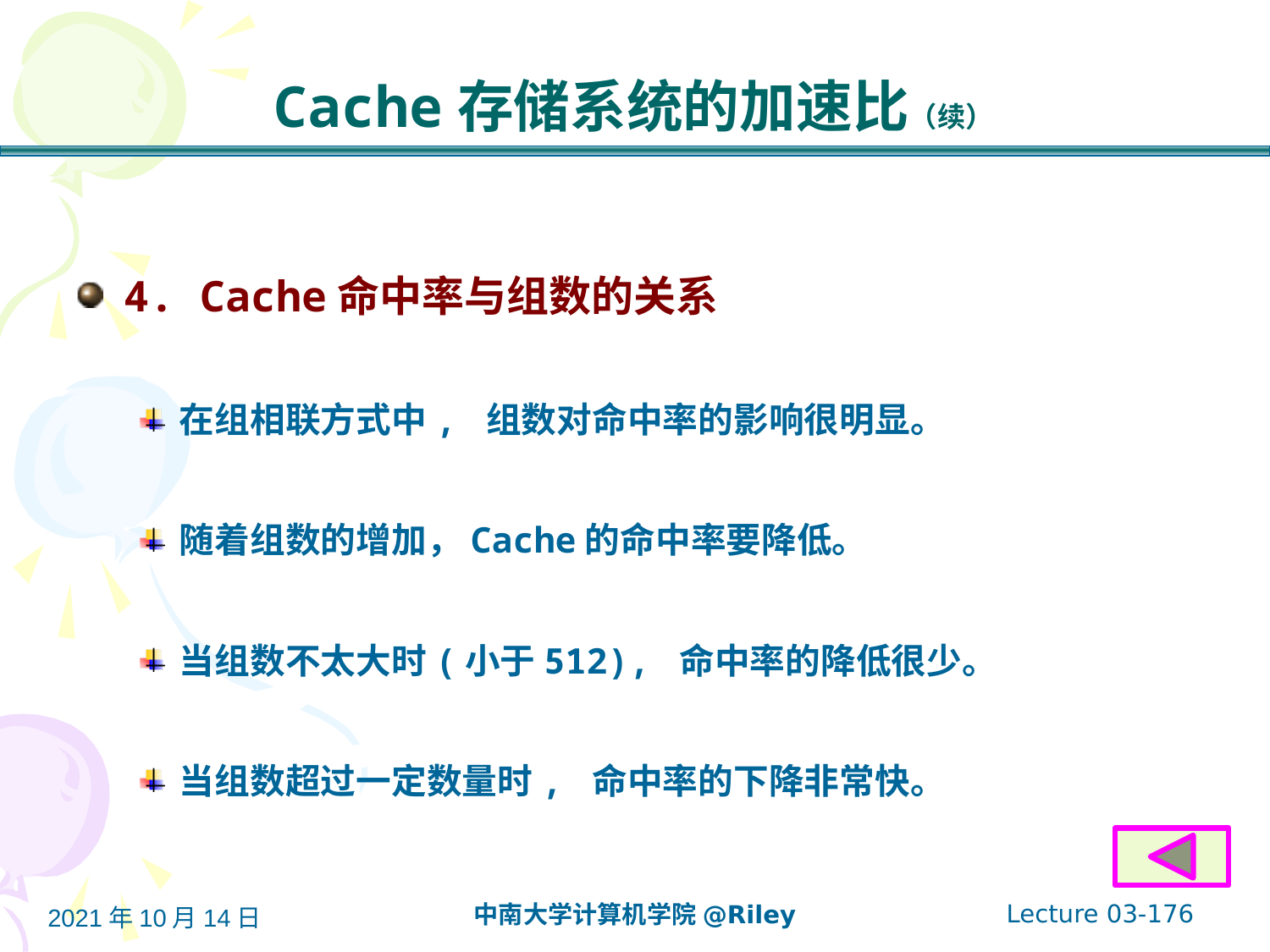

# Cache存储系统的加速比（续）
4. Cache命中率与组数的关系
在组相联方式中, 组数对命中率的影响很明显。
随着组数的增加，Cache的命中率要降低。
当组数不太大时(小于512), 命中率的降低很少。
当组数超过一定数量时, 命中率的下降非常快。

Lecture 03-176
中南大学计算机学院@Riley
2021年10月14日